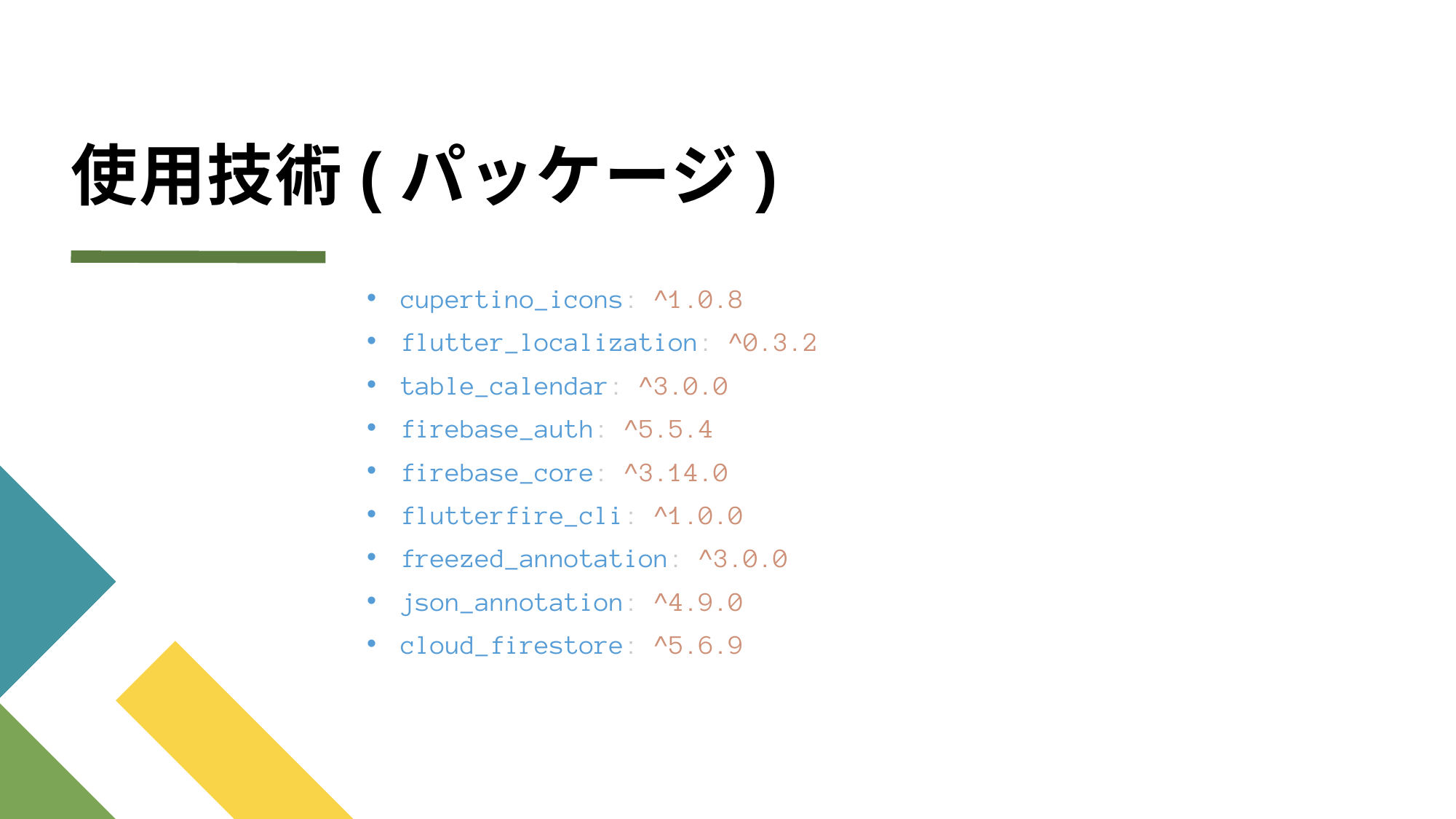

# 使用技術(パッケージ)
cupertino_icons: ^1.0.8

flutter_localization: ^0.3.2

table_calendar: ^3.0.0

firebase_auth: ^5.5.4

firebase_core: ^3.14.0

flutterfire_cli: ^1.0.0

freezed_annotation: ^3.0.0

json_annotation: ^4.9.0

cloud_firestore: ^5.6.9